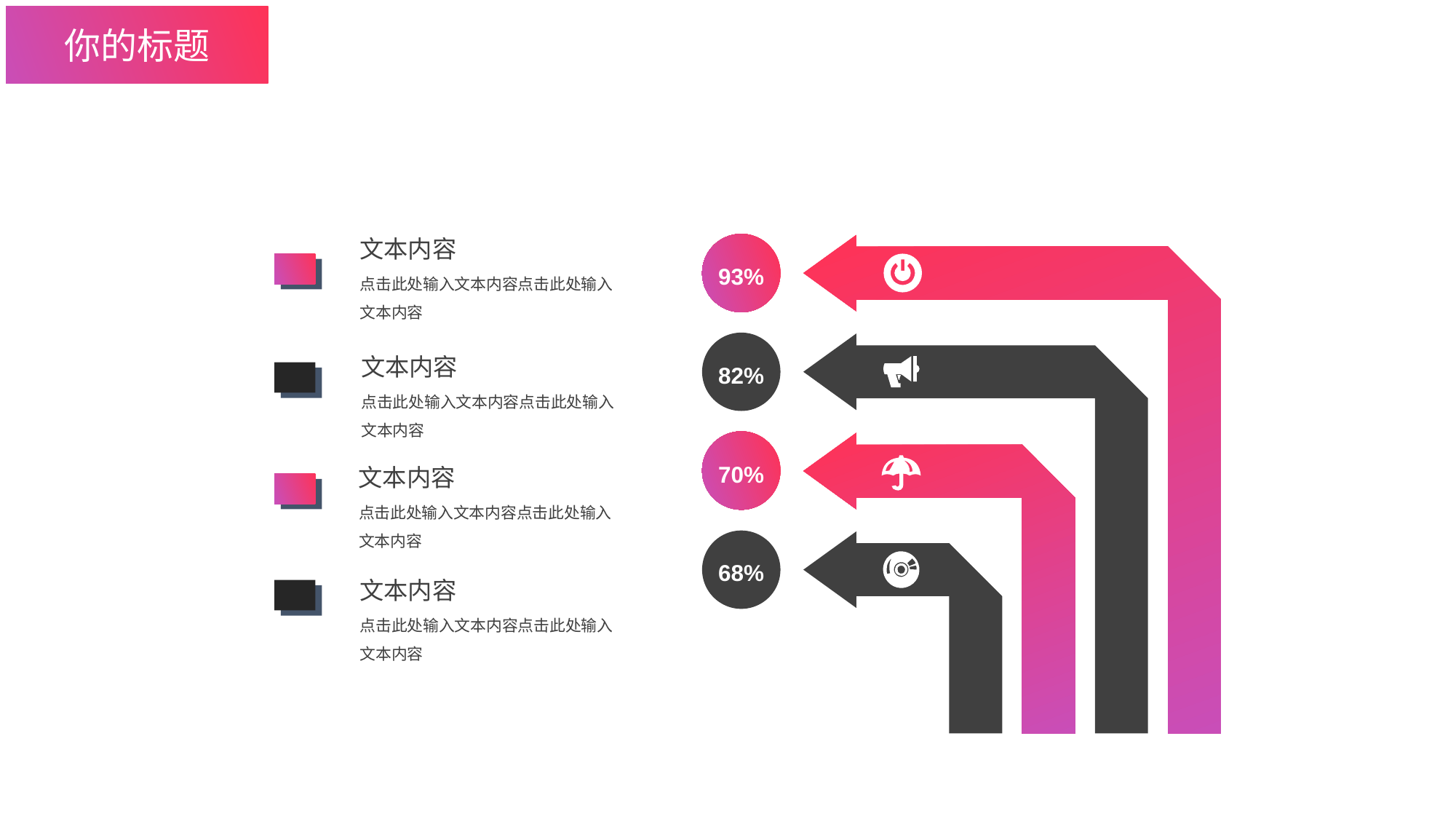

你的标题
文本内容

93%

点击此处输入文本内容点击此处输入文本内容
文本内容

82%

点击此处输入文本内容点击此处输入文本内容

70%

文本内容

点击此处输入文本内容点击此处输入文本内容

68%

文本内容

点击此处输入文本内容点击此处输入文本内容